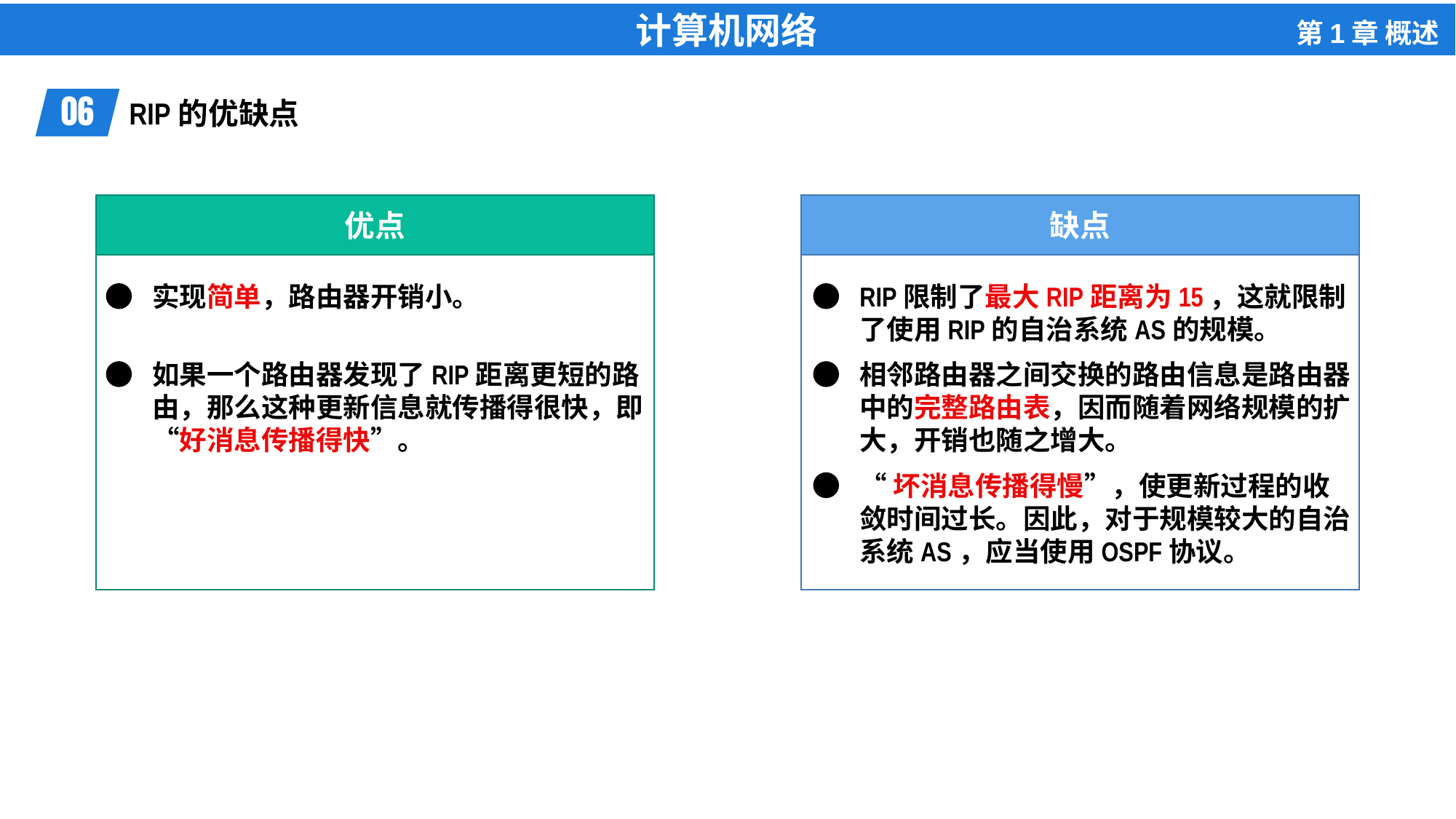

06
RIP的优缺点
优点
缺点

实现简单，路由器开销小。
RIP限制了最大RIP距离为15，这就限制了使用RIP的自治系统AS的规模。

如果一个路由器发现了RIP距离更短的路由，那么这种更新信息就传播得很快，即“好消息传播得快”。
相邻路由器之间交换的路由信息是路由器中的完整路由表，因而随着网络规模的扩大，开销也随之增大。

“坏消息传播得慢”，使更新过程的收敛时间过长。因此，对于规模较大的自治系统AS，应当使用OSPF协议。